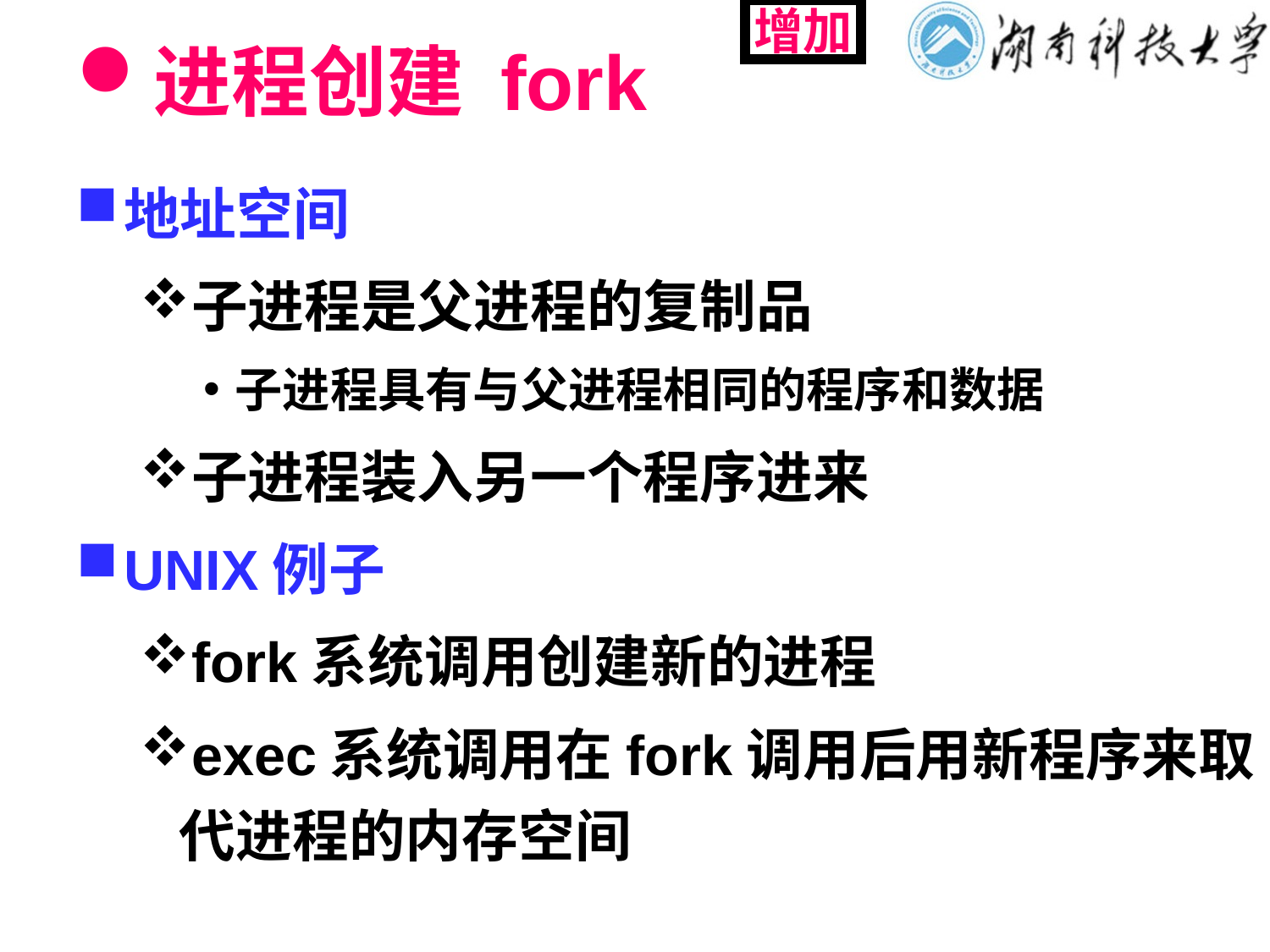

# 进程创建 fork
增加
地址空间
子进程是父进程的复制品
子进程具有与父进程相同的程序和数据
子进程装入另一个程序进来
UNIX例子
fork系统调用创建新的进程
exec系统调用在fork调用后用新程序来取代进程的内存空间